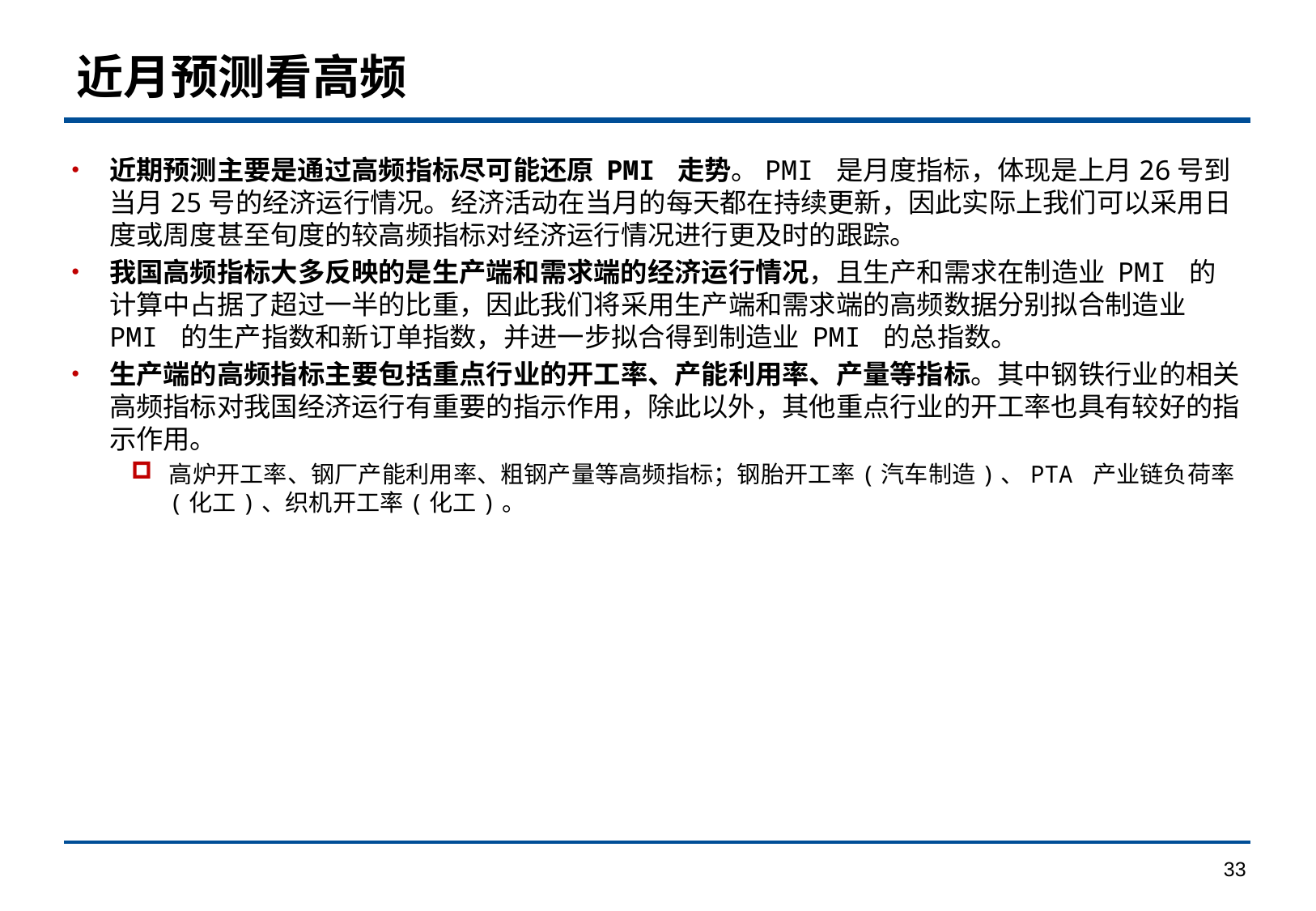

# 近月预测看高频
近期预测主要是通过高频指标尽可能还原 PMI 走势。PMI 是月度指标，体现是上月26号到当月25号的经济运行情况。经济活动在当月的每天都在持续更新，因此实际上我们可以采用日度或周度甚至旬度的较高频指标对经济运行情况进行更及时的跟踪。
我国高频指标大多反映的是生产端和需求端的经济运行情况，且生产和需求在制造业 PMI 的计算中占据了超过一半的比重，因此我们将采用生产端和需求端的高频数据分别拟合制造业 PMI 的生产指数和新订单指数，并进一步拟合得到制造业 PMI 的总指数。
生产端的高频指标主要包括重点行业的开工率、产能利用率、产量等指标。其中钢铁行业的相关高频指标对我国经济运行有重要的指示作用，除此以外，其他重点行业的开工率也具有较好的指示作用。
高炉开工率、钢厂产能利用率、粗钢产量等高频指标；钢胎开工率(汽车制造)、PTA 产业链负荷率(化工)、织机开工率(化工)。